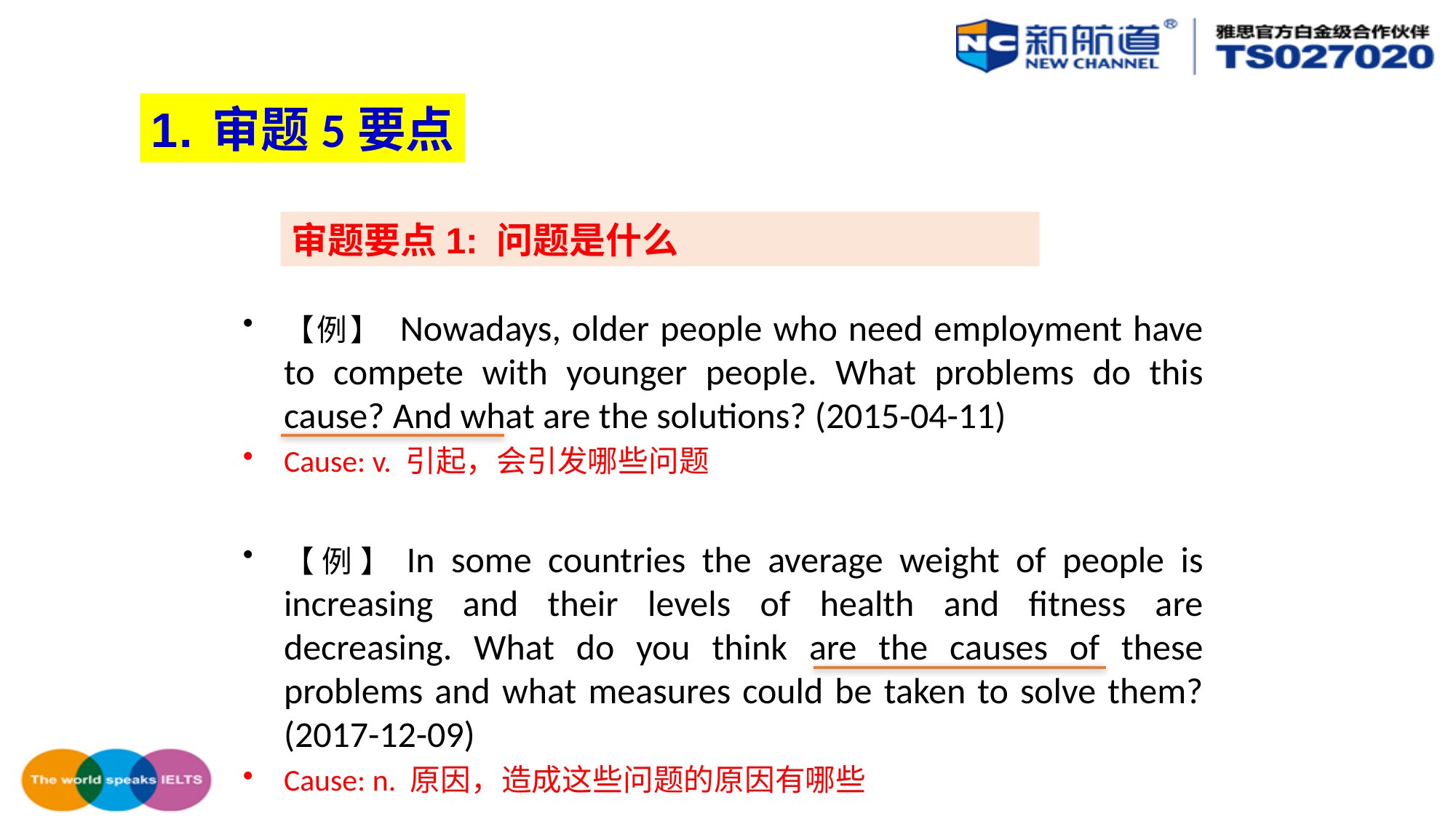

审题5要点
审题要点1: 问题是什么
【例】 Nowadays, older people who need employment have to compete with younger people. What problems do this cause? And what are the solutions? (2015-04-11)
Cause: v. 引起，会引发哪些问题

【例】In some countries the average weight of people is increasing and their levels of health and fitness are decreasing. What do you think are the causes of these problems and what measures could be taken to solve them? (2017-12-09)
Cause: n. 原因，造成这些问题的原因有哪些